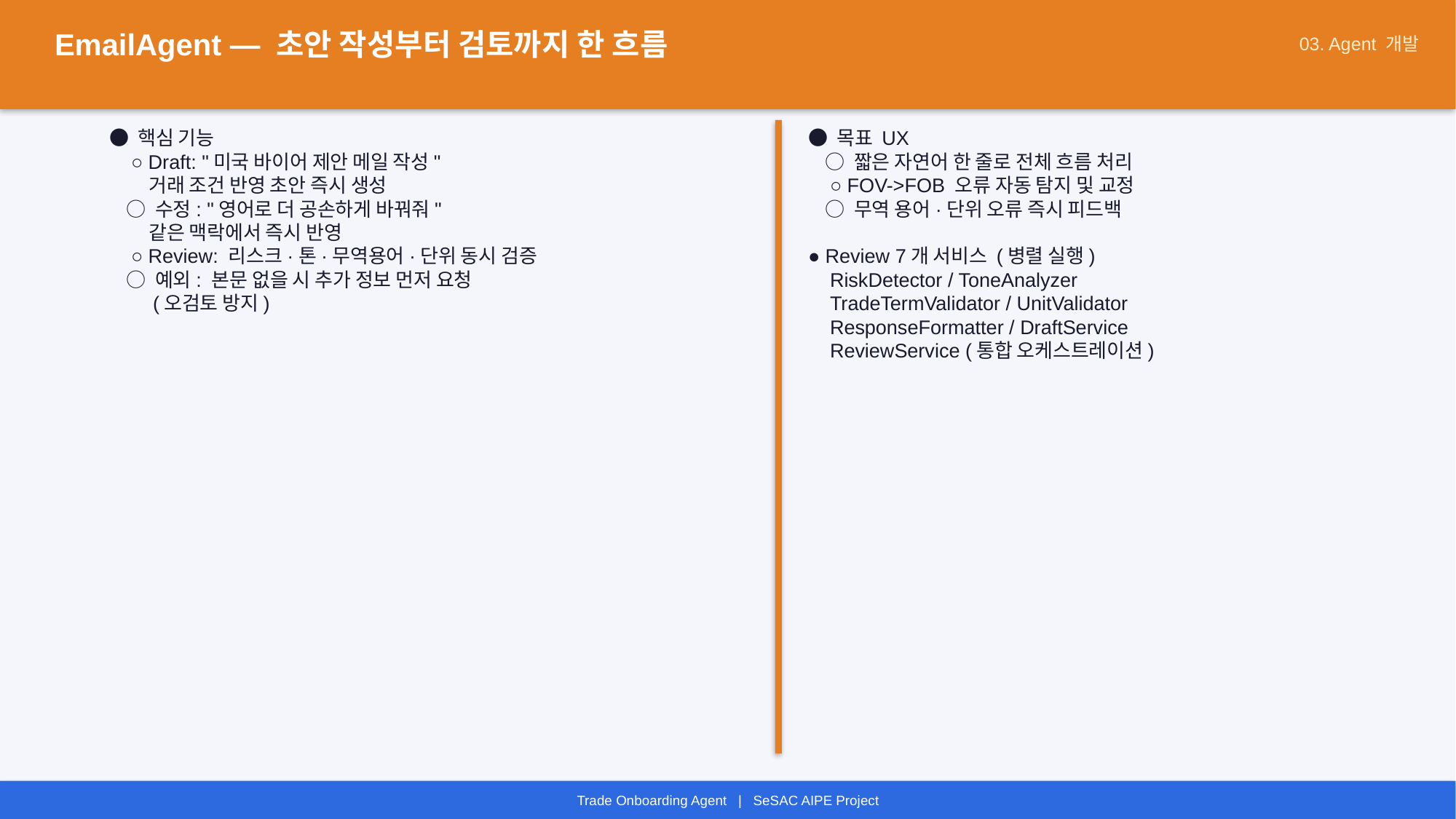

EmailAgent — 초안 작성부터 검토까지 한 흐름
03. Agent 개발
● 핵심 기능
    ○ Draft: "미국 바이어 제안 메일 작성"
        거래 조건 반영 초안 즉시 생성
    ○ 수정: "영어로 더 공손하게 바꿔줘"
        같은 맥락에서 즉시 반영
    ○ Review: 리스크·톤·무역용어·단위 동시 검증
    ○ 예외: 본문 없을 시 추가 정보 먼저 요청
        (오검토 방지)

● 목표 UX
    ○ 짧은 자연어 한 줄로 전체 흐름 처리
    ○ FOV->FOB 오류 자동 탐지 및 교정
    ○ 무역 용어·단위 오류 즉시 피드백

● Review 7개 서비스 (병렬 실행)
    RiskDetector / ToneAnalyzer
    TradeTermValidator / UnitValidator
    ResponseFormatter / DraftService
    ReviewService (통합 오케스트레이션)

Trade Onboarding Agent   |   SeSAC AIPE Project